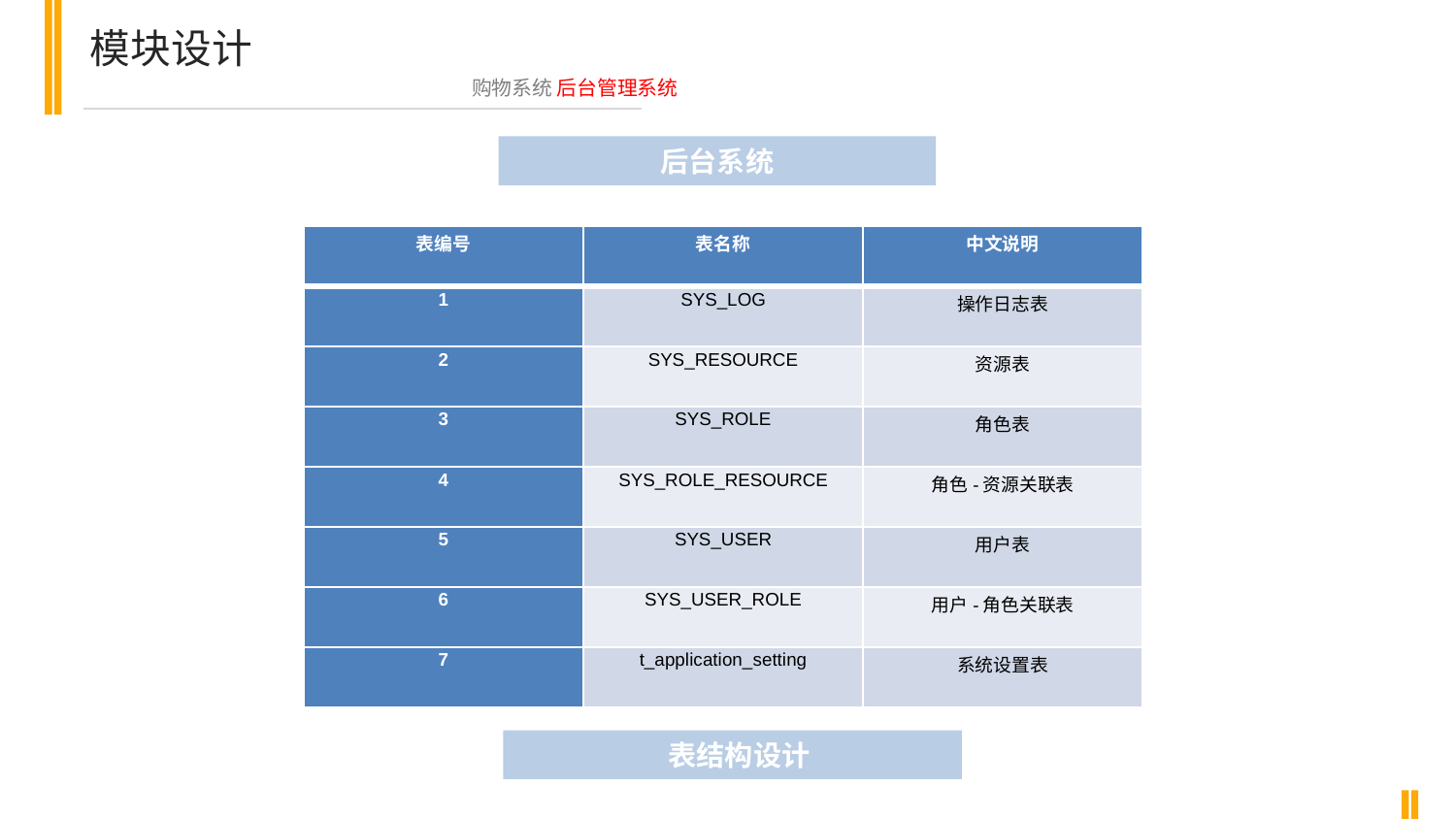

模块设计
购物系统 后台管理系统
后台系统
| 表编号 | 表名称 | 中文说明 |
| --- | --- | --- |
| 1 | SYS\_LOG | 操作日志表 |
| 2 | SYS\_RESOURCE | 资源表 |
| 3 | SYS\_ROLE | 角色表 |
| 4 | SYS\_ROLE\_RESOURCE | 角色-资源关联表 |
| 5 | SYS\_USER | 用户表 |
| 6 | SYS\_USER\_ROLE | 用户-角色关联表 |
| 7 | t\_application\_setting | 系统设置表 |
 表结构设计